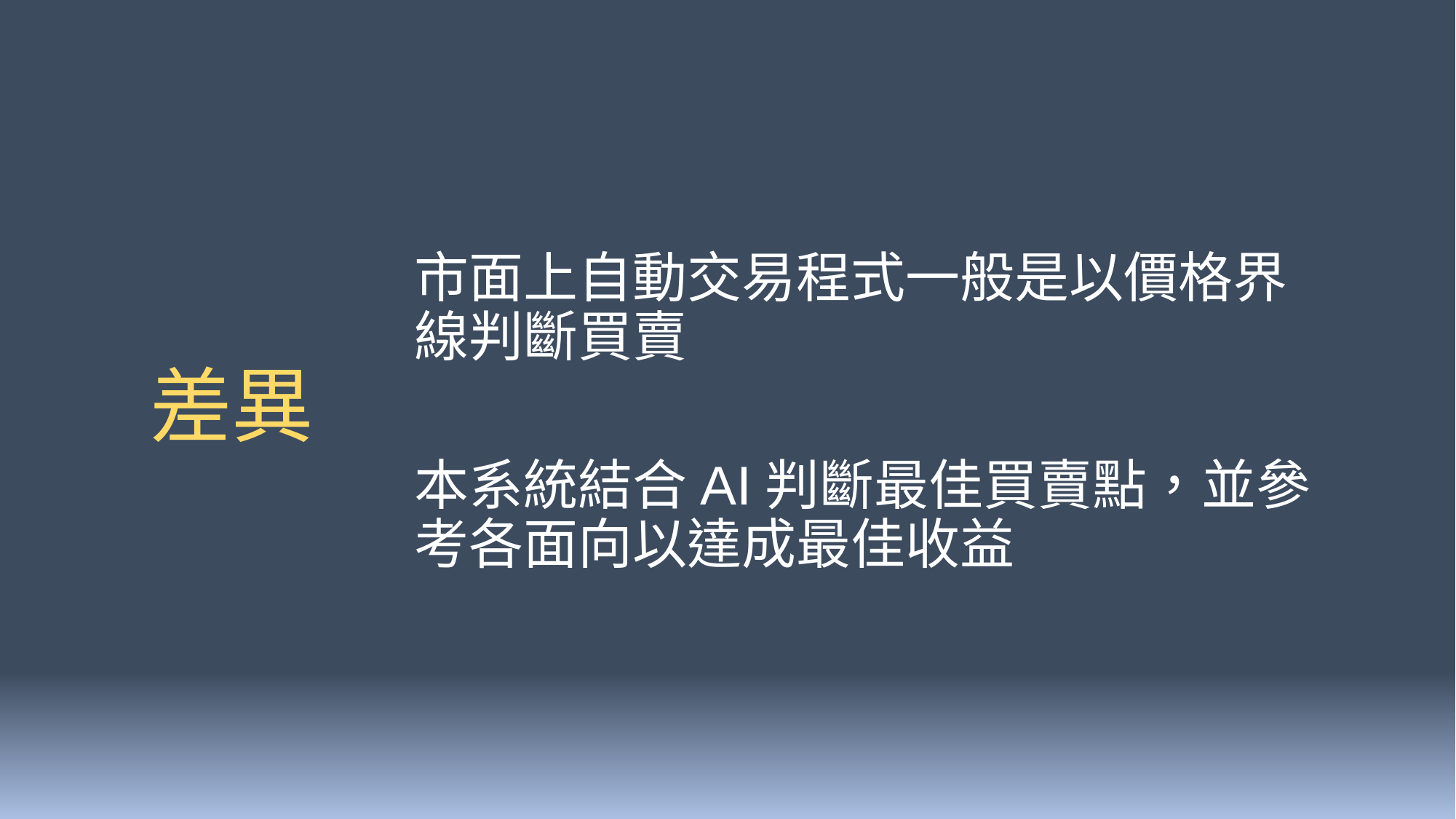

市面上自動交易程式一般是以價格界線判斷買賣

本系統結合AI判斷最佳買賣點，並參考各面向以達成最佳收益
差異